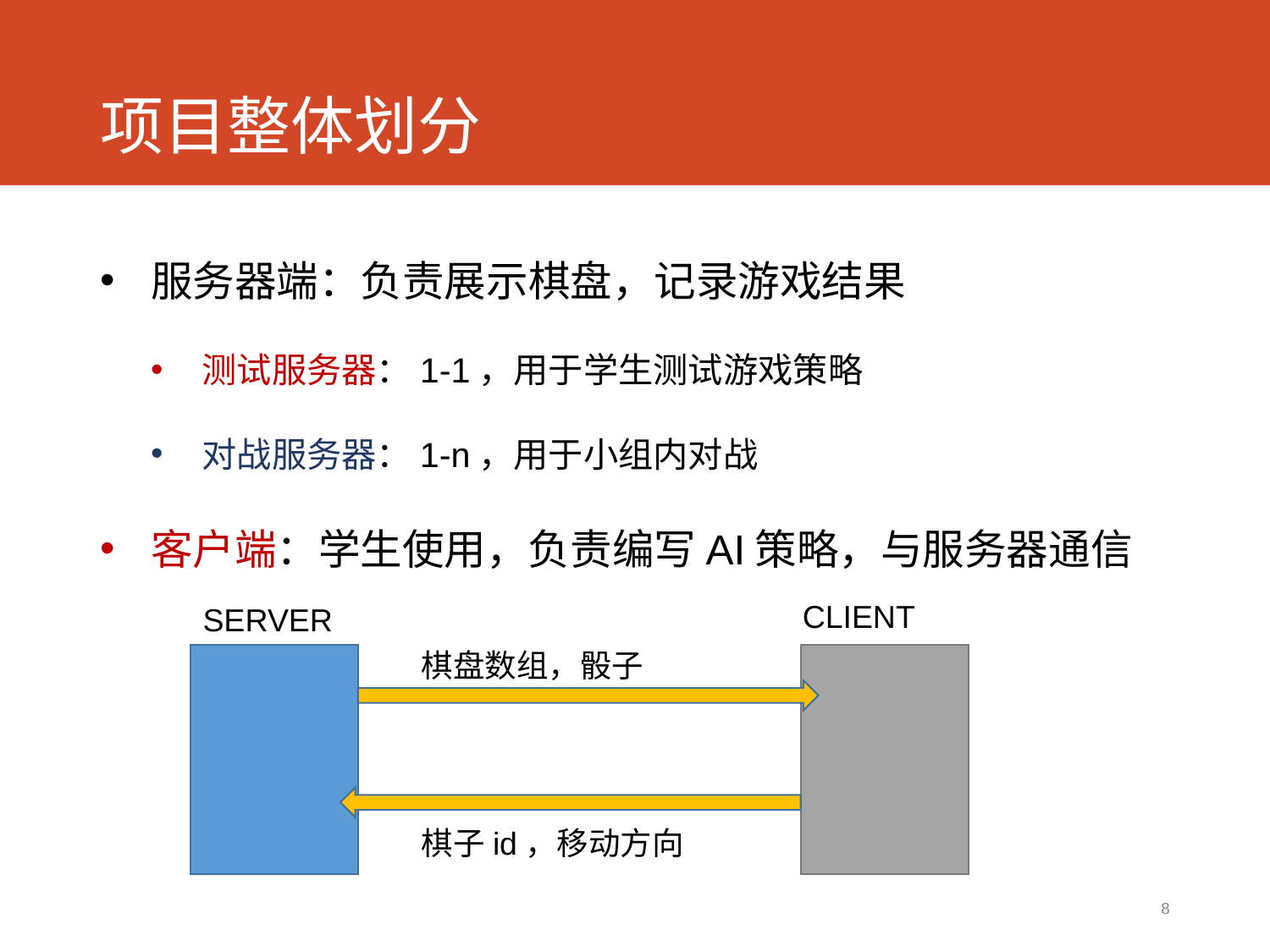

# 项目整体划分
服务器端：负责展示棋盘，记录游戏结果
测试服务器：1-1，用于学生测试游戏策略
对战服务器：1-n，用于小组内对战
客户端：学生使用，负责编写AI策略，与服务器通信

CLIENT
SERVER
棋盘数组，骰子

棋子id，移动方向

8